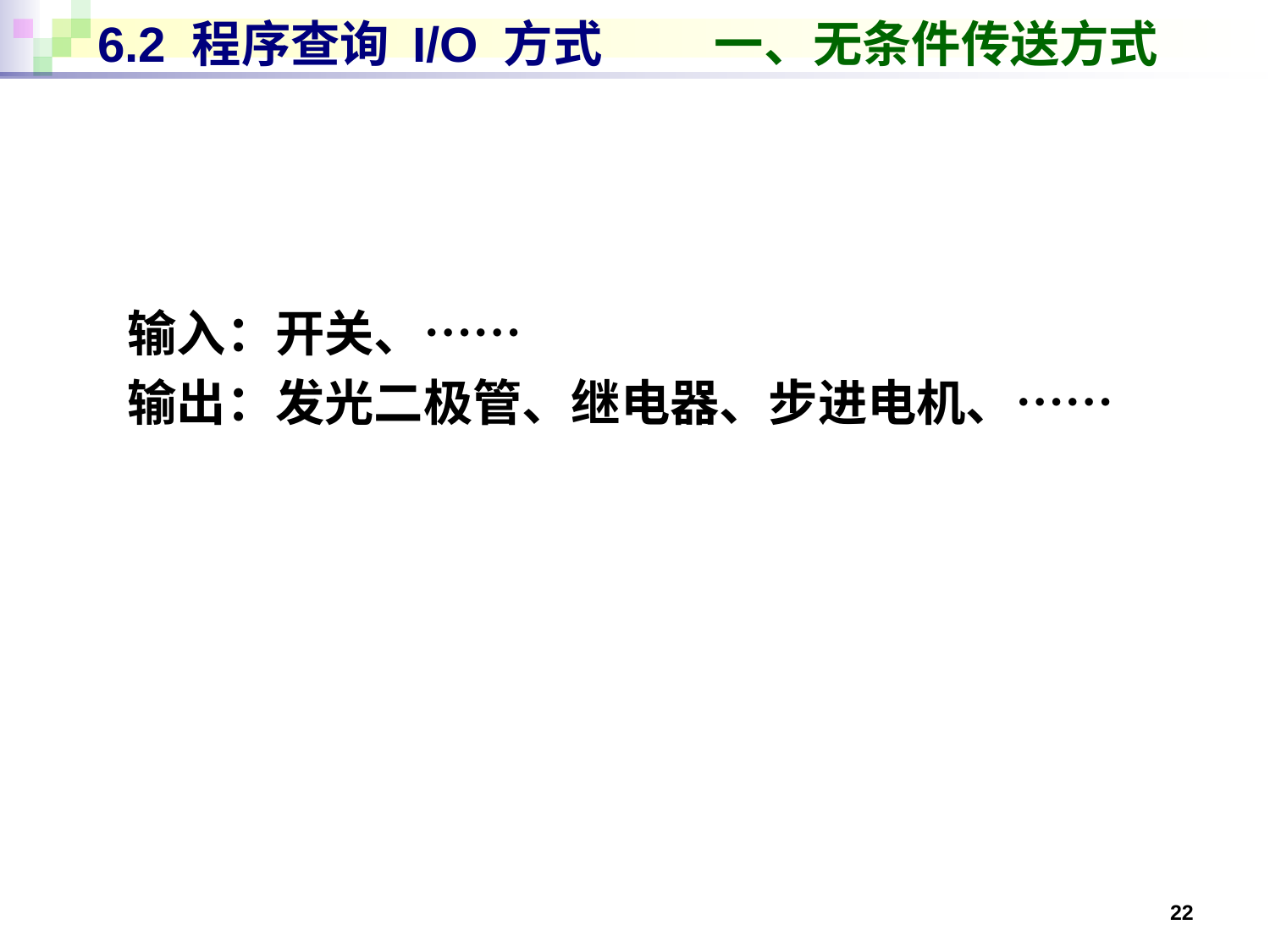

# 6.2 程序查询 I/O 方式          一、无条件传送方式
输入：开关、……
输出：发光二极管、继电器、步进电机、……

22